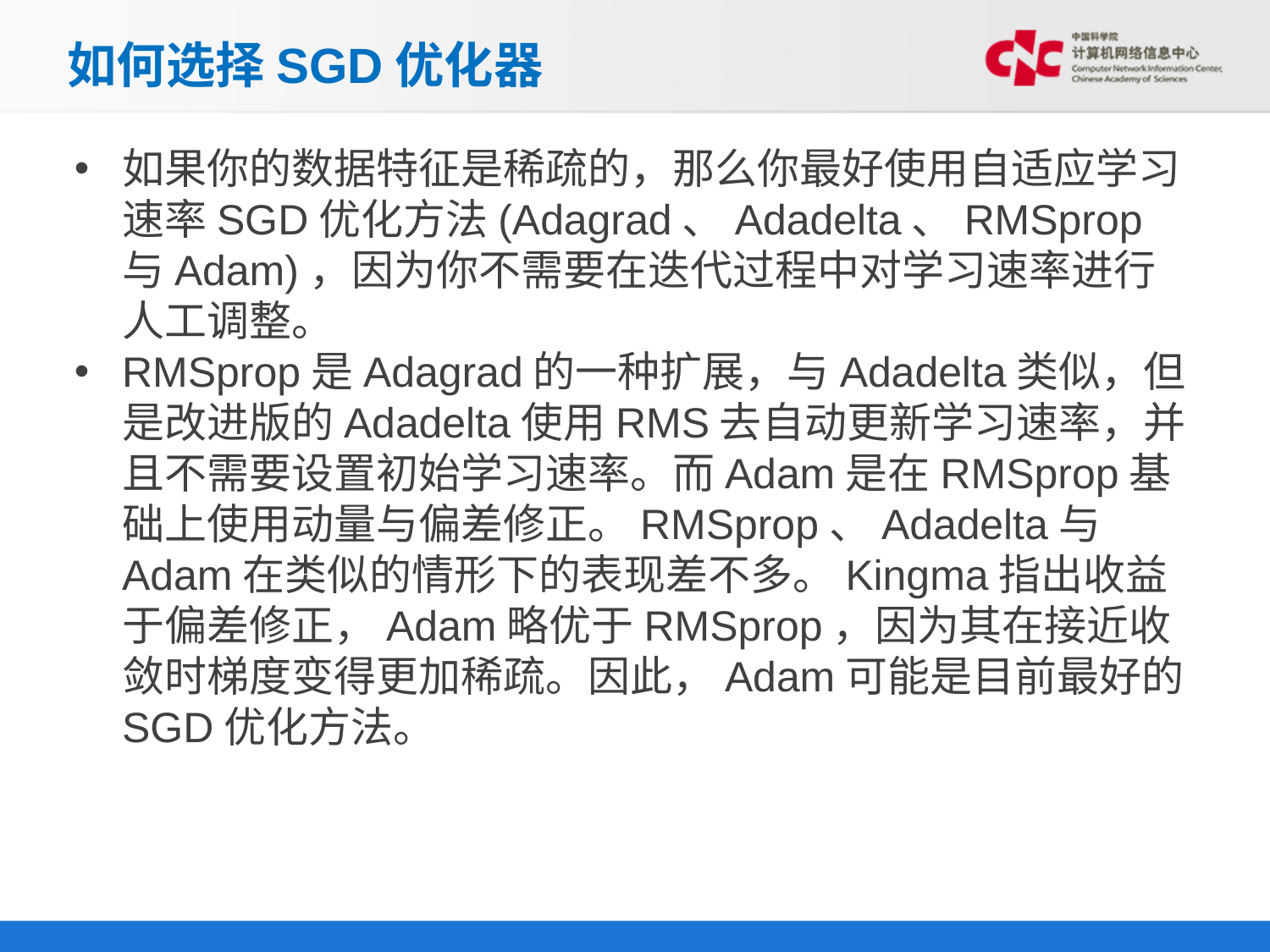

如何选择SGD优化器
如果你的数据特征是稀疏的，那么你最好使用自适应学习速率SGD优化方法(Adagrad、Adadelta、RMSprop与Adam)，因为你不需要在迭代过程中对学习速率进行人工调整。
RMSprop是Adagrad的一种扩展，与Adadelta类似，但是改进版的Adadelta使用RMS去自动更新学习速率，并且不需要设置初始学习速率。而Adam是在RMSprop基础上使用动量与偏差修正。RMSprop、Adadelta与Adam在类似的情形下的表现差不多。Kingma指出收益于偏差修正，Adam略优于RMSprop，因为其在接近收敛时梯度变得更加稀疏。因此，Adam可能是目前最好的SGD优化方法。